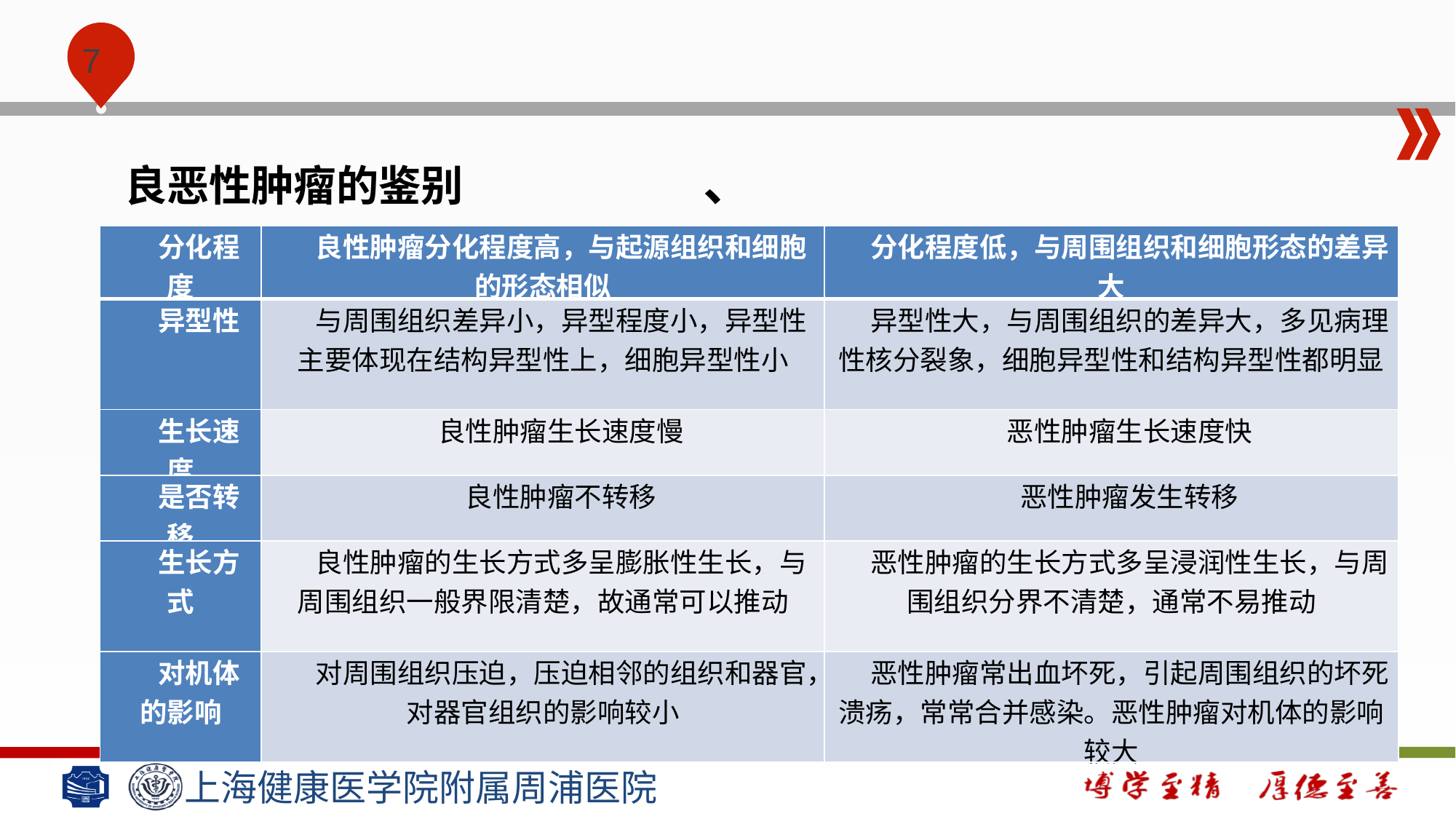

#
、
良恶性肿瘤的鉴别
| 分化程度 | 良性肿瘤分化程度高，与起源组织和细胞的形态相似 | 分化程度低，与周围组织和细胞形态的差异大 |
| --- | --- | --- |
| 异型性 | 与周围组织差异小，异型程度小，异型性主要体现在结构异型性上，细胞异型性小 | 异型性大，与周围组织的差异大，多见病理性核分裂象，细胞异型性和结构异型性都明显 |
| 生长速度 | 良性肿瘤生长速度慢 | 恶性肿瘤生长速度快 |
| 是否转移 | 良性肿瘤不转移 | 恶性肿瘤发生转移 |
| 生长方式 | 良性肿瘤的生长方式多呈膨胀性生长，与周围组织一般界限清楚，故通常可以推动 | 恶性肿瘤的生长方式多呈浸润性生长，与周围组织分界不清楚，通常不易推动 |
| 对机体的影响 | 对周围组织压迫，压迫相邻的组织和器官，对器官组织的影响较小 | 恶性肿瘤常出血坏死，引起周围组织的坏死溃疡，常常合并感染。恶性肿瘤对机体的影响较大 |